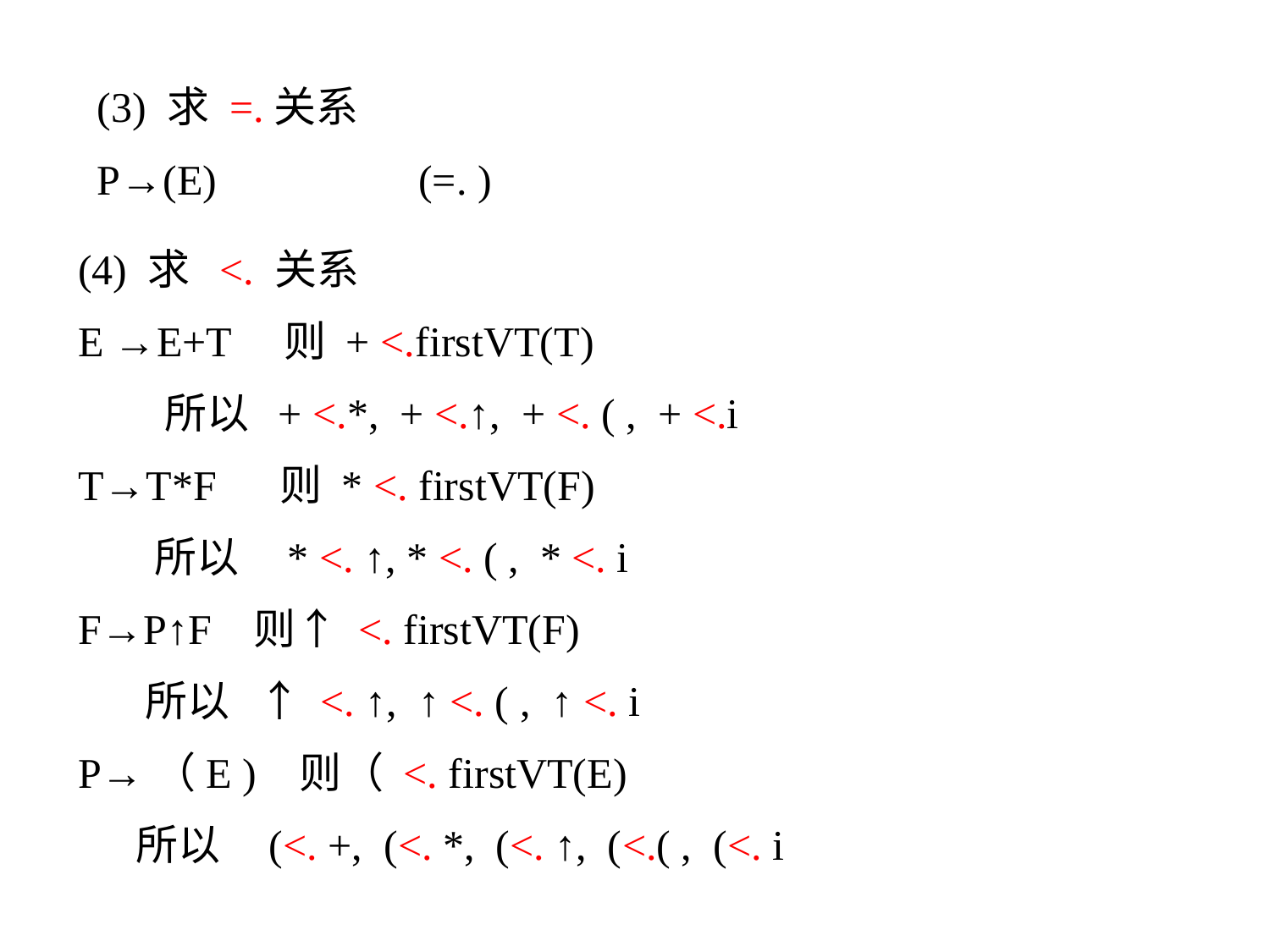

(3) 求 =.关系
P→(E)                   (=. )
(4) 求  <. 关系
E →E+T    则 + <.firstVT(T)
        所以  + <.*,  + <.↑,  + <. ( ,  + <.i
T→T*F     则 * <. firstVT(F)
       所以    * <. ↑, * <. ( ,  * <. i
F→P↑F   则↑ <. firstVT(F)
      所以   ↑ <. ↑,  ↑ <. ( ,  ↑ <. i
P→（E )   则（ <. firstVT(E)
     所以    (<. +,  (<. *,  (<. ↑,  (<.( ,  (<. i